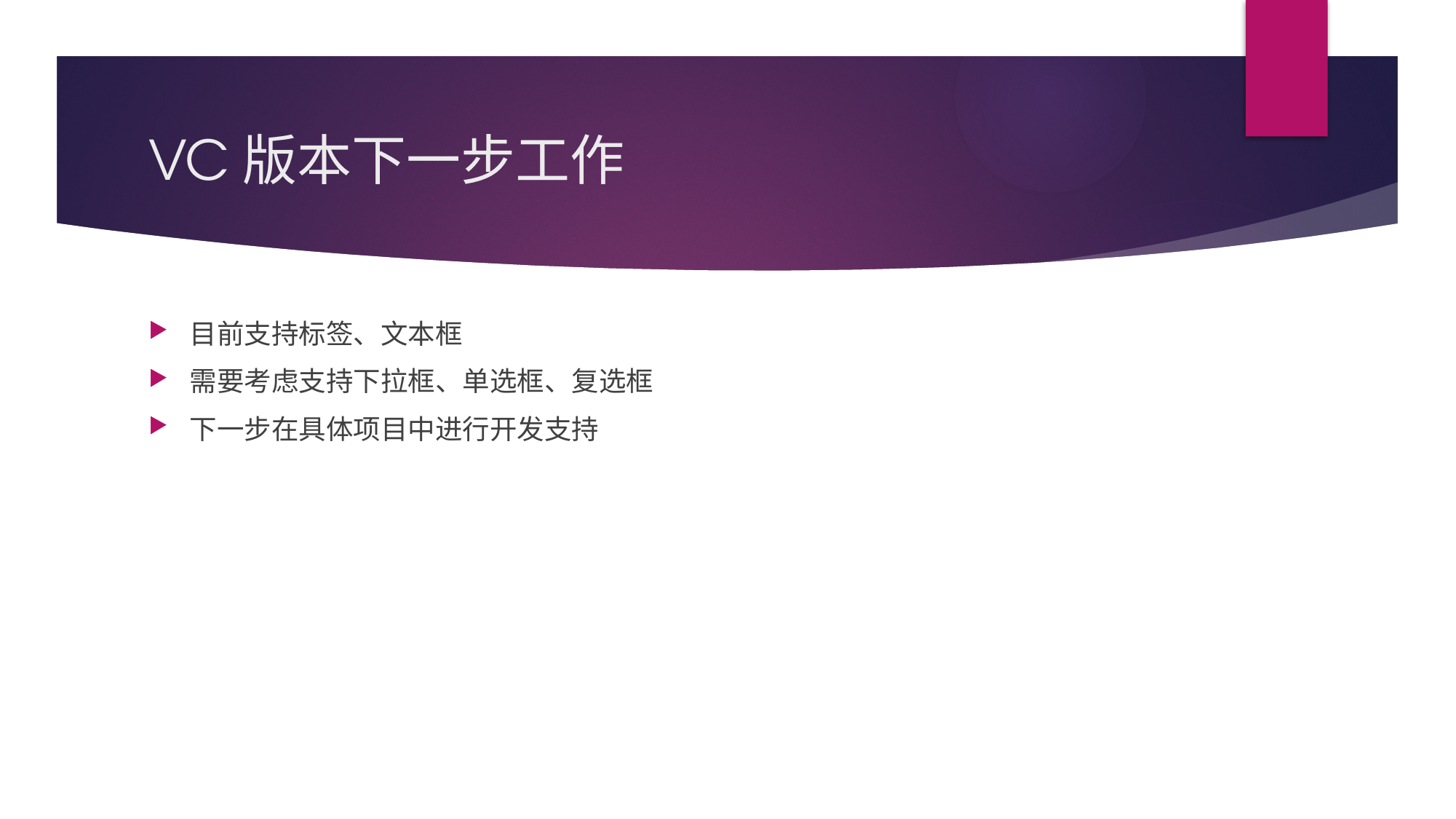

# VC版本下一步工作
目前支持标签、文本框
需要考虑支持下拉框、单选框、复选框
下一步在具体项目中进行开发支持